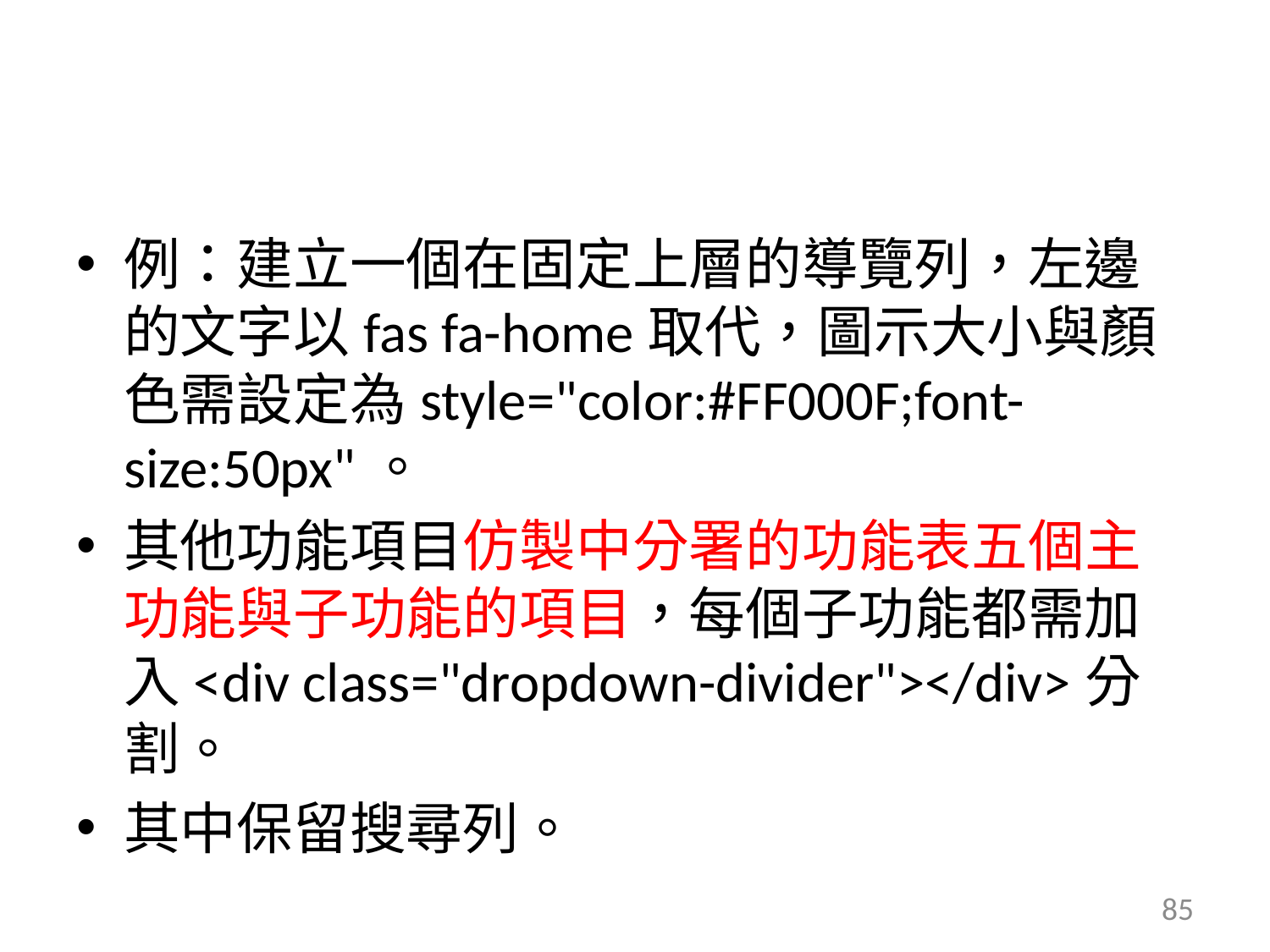

#
例：建立一個在固定上層的導覽列，左邊的文字以fas fa-home取代，圖示大小與顏色需設定為style="color:#FF000F;font-size:50px"。
其他功能項目仿製中分署的功能表五個主功能與子功能的項目，每個子功能都需加入<div class="dropdown-divider"></div>分割。
其中保留搜尋列。
85